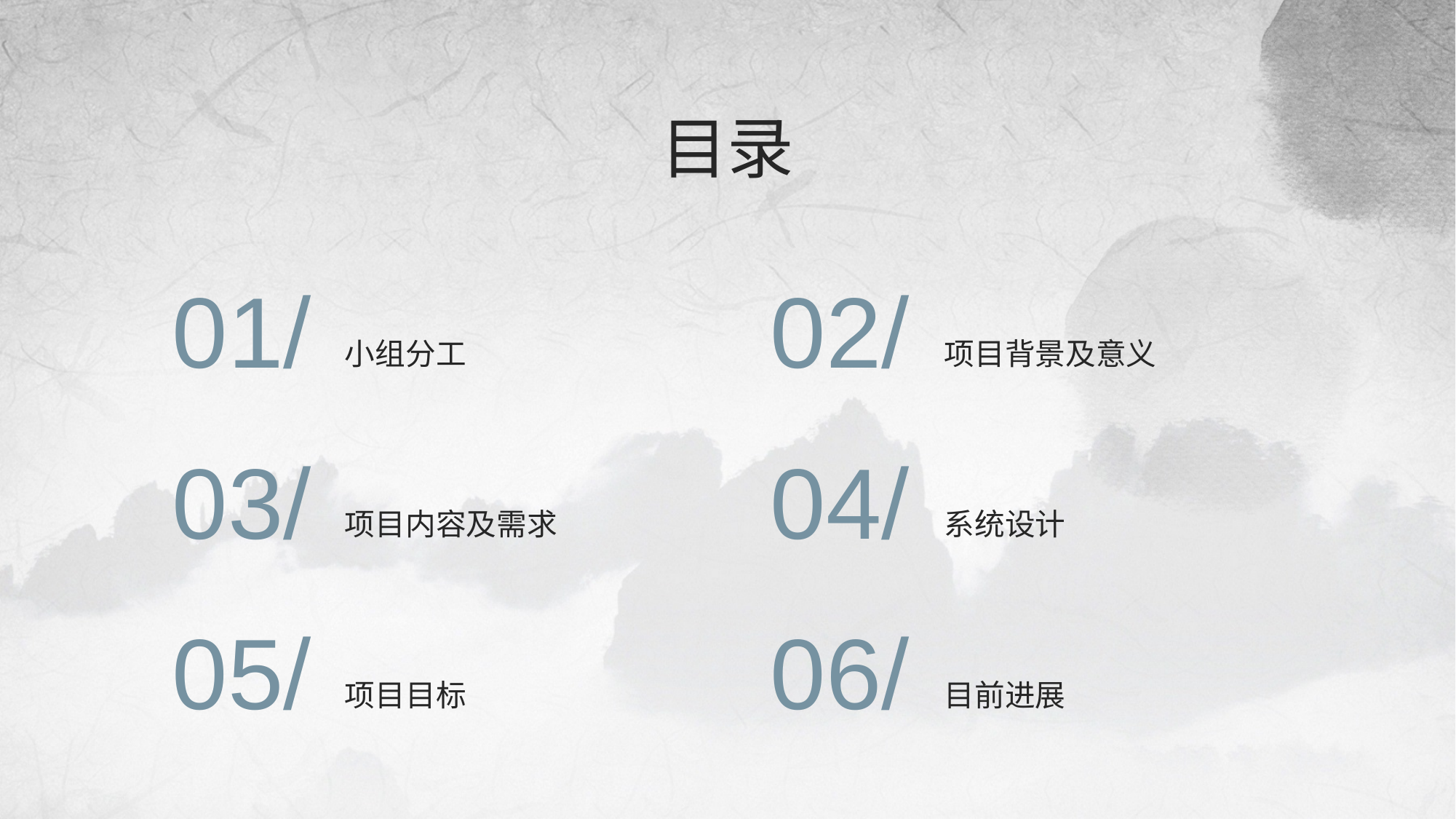

目录
01/
小组分工
02/
项目背景及意义
03/
项目内容及需求
04/
系统设计
05/
项目目标
06/
目前进展